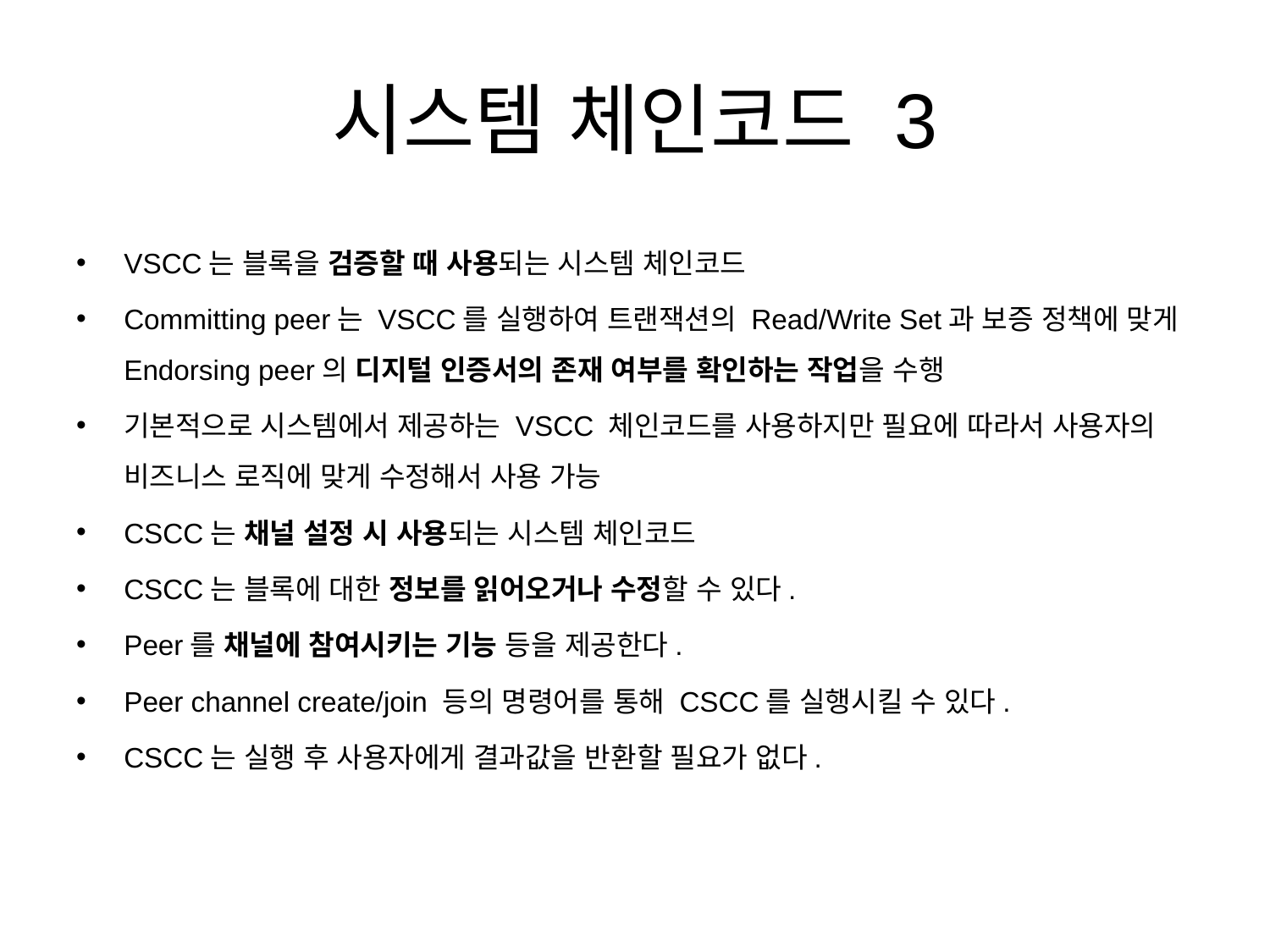

# 시스템 체인코드 3
VSCC는 블록을 검증할 때 사용되는 시스템 체인코드
Committing peer는 VSCC를 실행하여 트랜잭션의 Read/Write Set과 보증 정책에 맞게 Endorsing peer의 디지털 인증서의 존재 여부를 확인하는 작업을 수행
기본적으로 시스템에서 제공하는 VSCC 체인코드를 사용하지만 필요에 따라서 사용자의 비즈니스 로직에 맞게 수정해서 사용 가능
CSCC는 채널 설정 시 사용되는 시스템 체인코드
CSCC는 블록에 대한 정보를 읽어오거나 수정할 수 있다.
Peer를 채널에 참여시키는 기능 등을 제공한다.
Peer channel create/join 등의 명령어를 통해 CSCC를 실행시킬 수 있다.
CSCC는 실행 후 사용자에게 결과값을 반환할 필요가 없다.